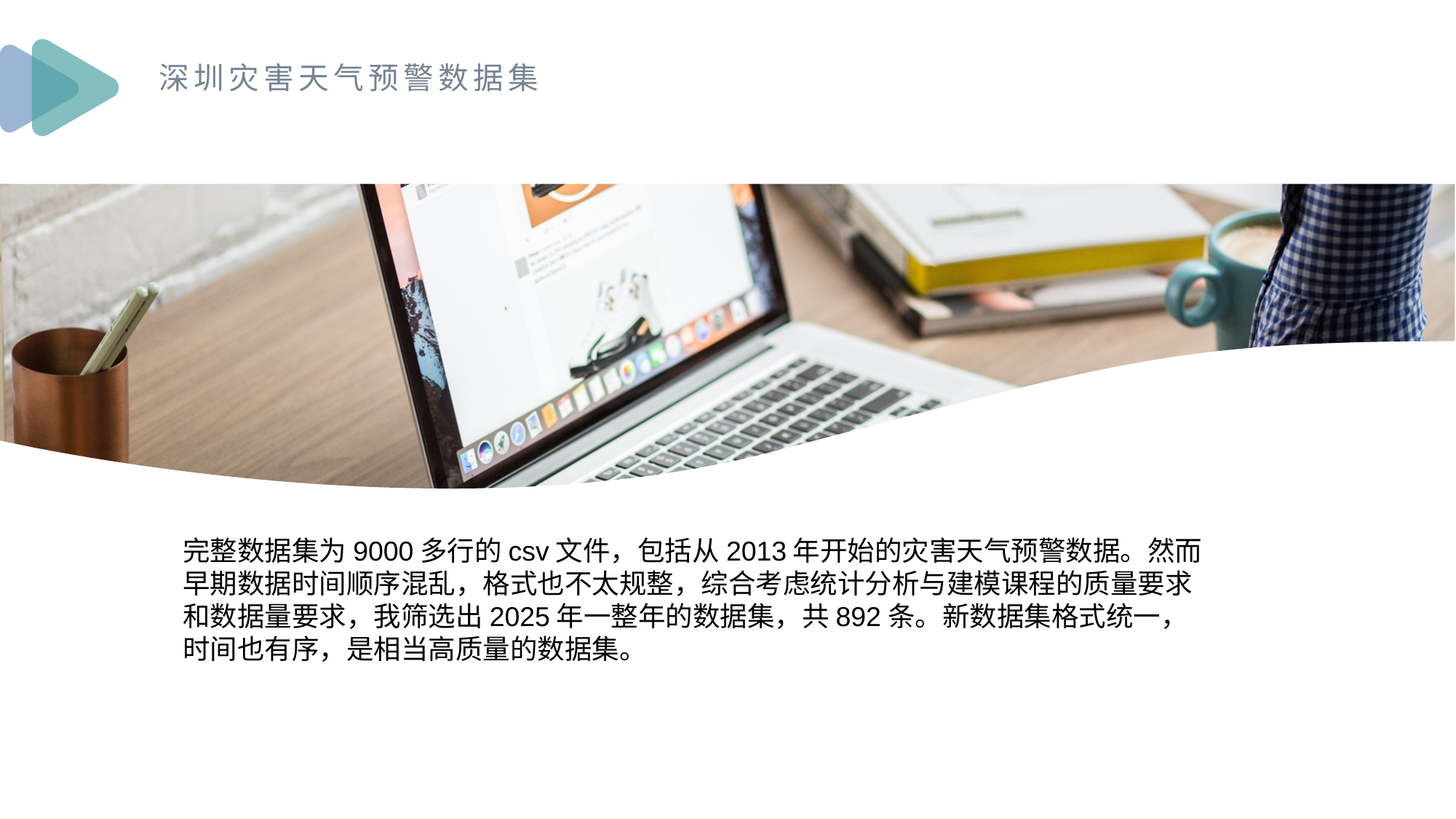

深圳灾害天气预警数据集

完整数据集为9000多行的csv文件，包括从2013年开始的灾害天气预警数据。然而早期数据时间顺序混乱，格式也不太规整，综合考虑统计分析与建模课程的质量要求和数据量要求，我筛选出2025年一整年的数据集，共892条。新数据集格式统一，时间也有序，是相当高质量的数据集。